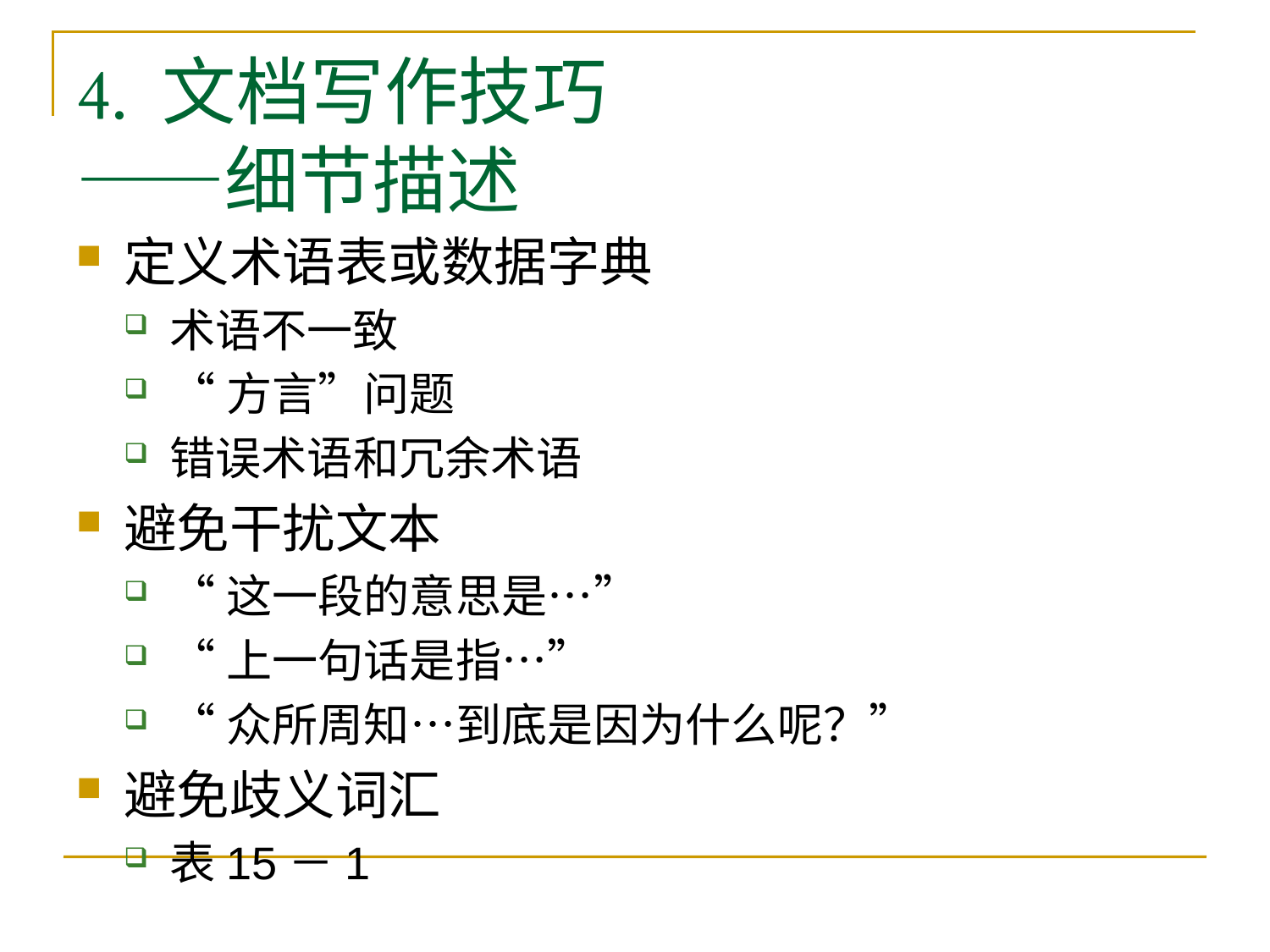

# 4. 文档写作技巧 ——细节描述
定义术语表或数据字典
术语不一致
“方言”问题
错误术语和冗余术语
避免干扰文本
“这一段的意思是…”
“上一句话是指…”
“众所周知…到底是因为什么呢？”
避免歧义词汇
表15－1